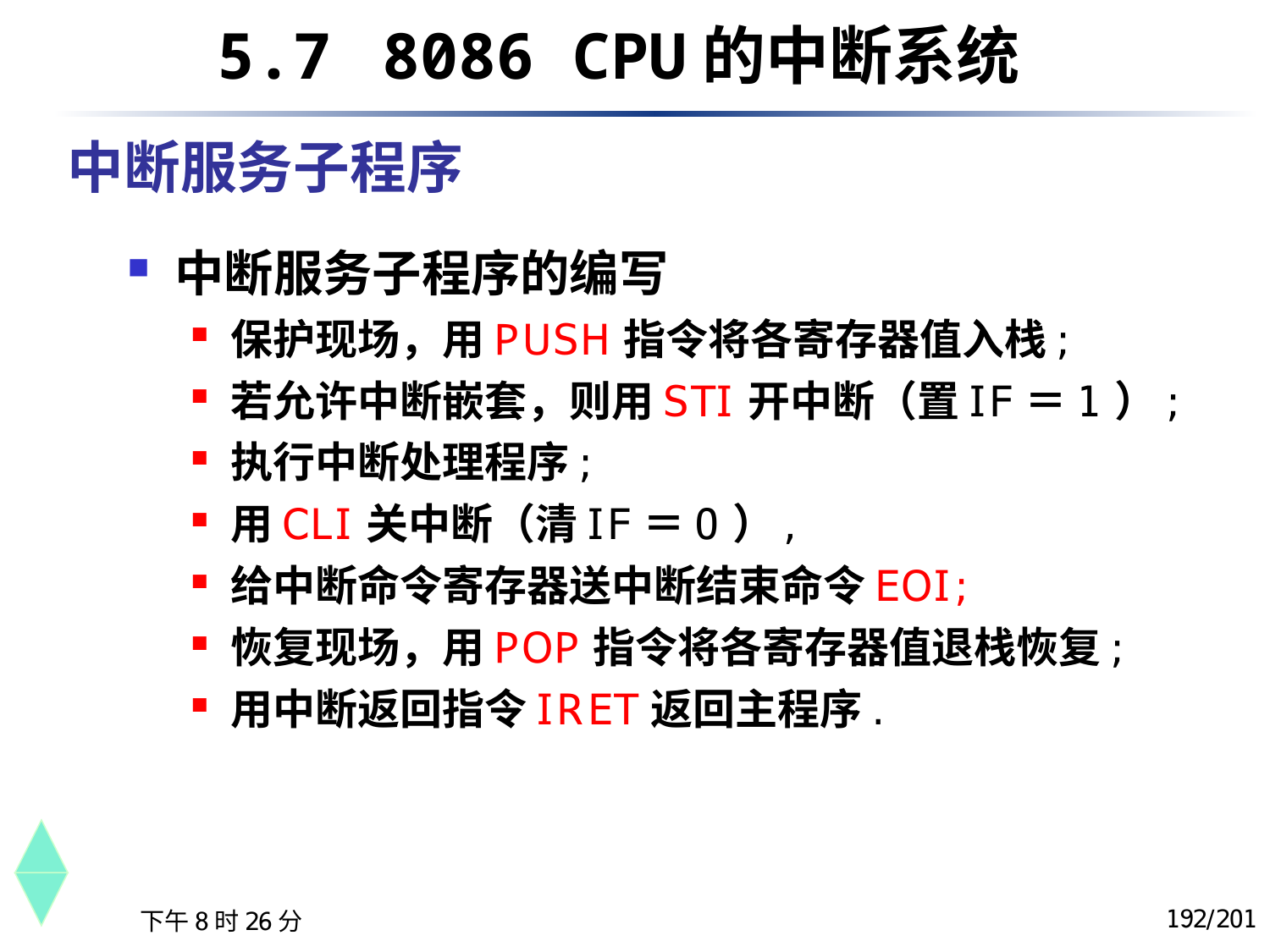

5.7	 8086 CPU的中断系统
# 中断服务子程序
中断服务子程序的编写
保护现场，用PUSH指令将各寄存器值入栈;
若允许中断嵌套，则用STI开中断（置IF＝1）;
执行中断处理程序;
用CLI关中断（清IF＝0）,
给中断命令寄存器送中断结束命令EOI;
恢复现场，用POP指令将各寄存器值退栈恢复;
用中断返回指令IRET返回主程序.
192/201
下午8时26分